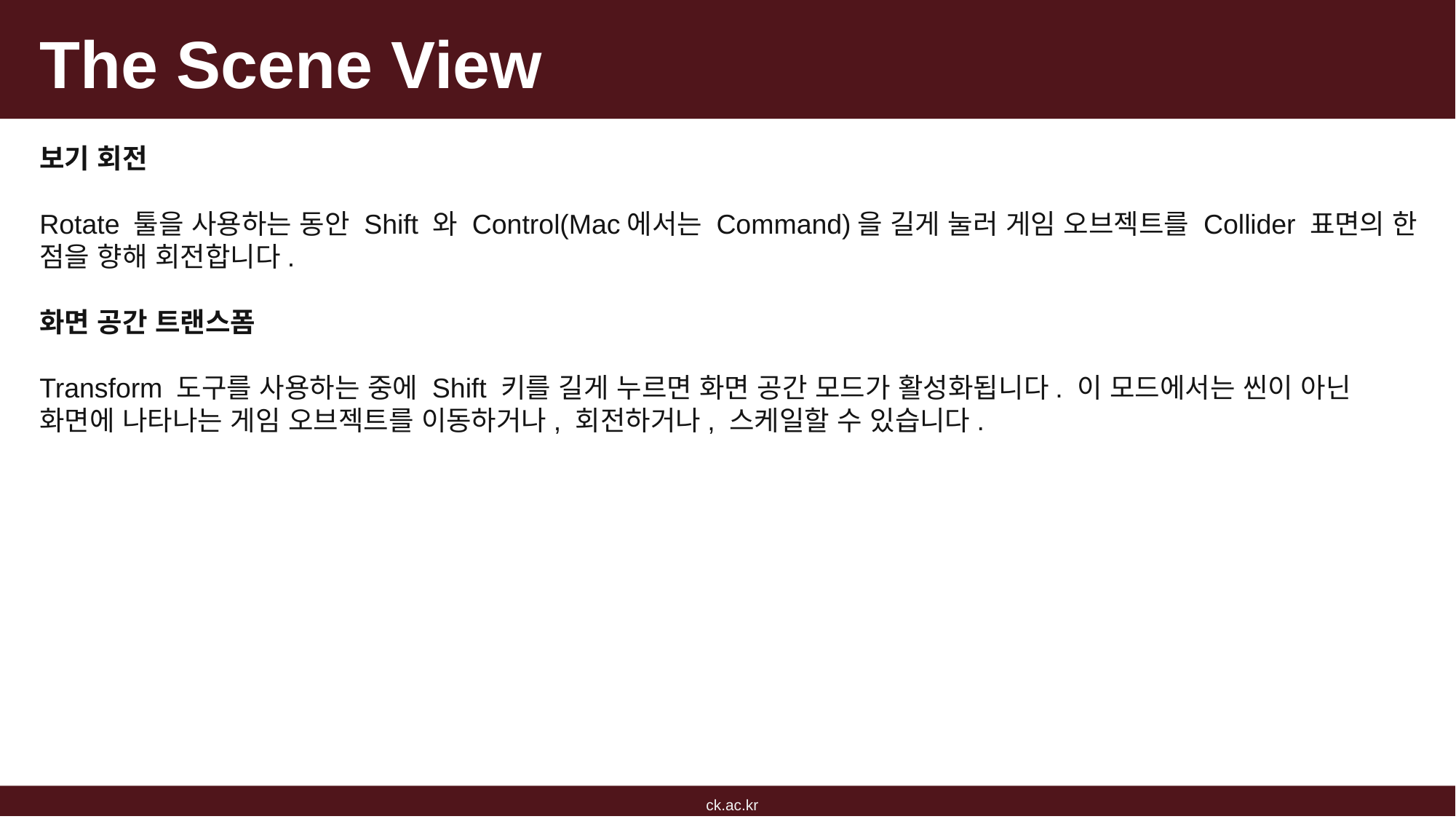

# The Scene View
보기 회전

Rotate 툴을 사용하는 동안 Shift 와 Control(Mac에서는 Command)을 길게 눌러 게임 오브젝트를 Collider 표면의 한 점을 향해 회전합니다.

화면 공간 트랜스폼

Transform 도구를 사용하는 중에 Shift 키를 길게 누르면 화면 공간 모드가 활성화됩니다. 이 모드에서는 씬이 아닌 화면에 나타나는 게임 오브젝트를 이동하거나, 회전하거나, 스케일할 수 있습니다.
ck.ac.kr